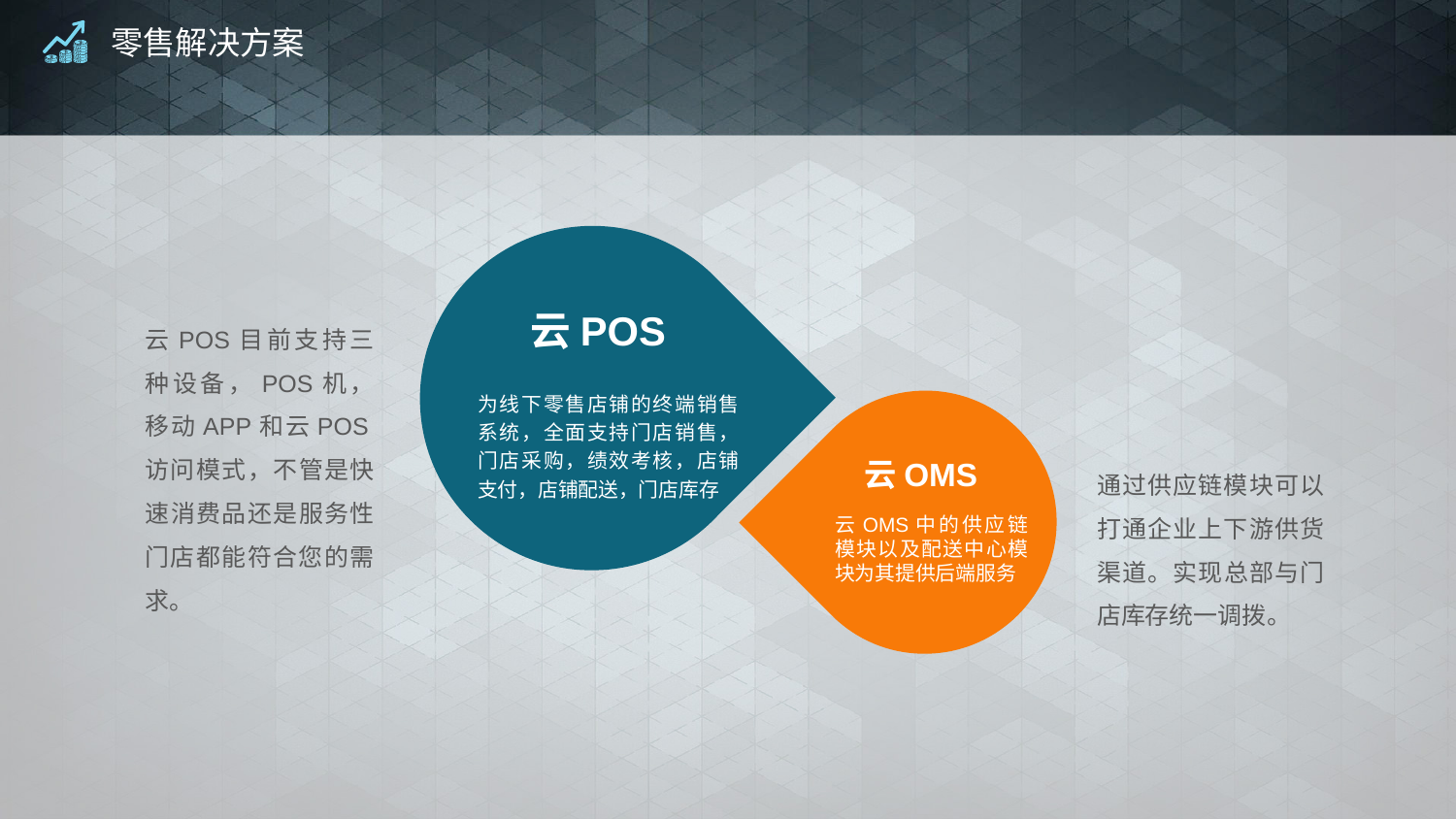

# 零售解决方案

云POS
云POS目前支持三种设备，POS机，移动APP和云POS访问模式，不管是快速消费品还是服务性门店都能符合您的需求。
为线下零售店铺的终端销售系统，全面支持门店销售，门店采购，绩效考核，店铺支付，店铺配送，门店库存

云OMS
通过供应链模块可以打通企业上下游供货渠道。实现总部与门店库存统一调拨。
云OMS中的供应链模块以及配送中心模块为其提供后端服务